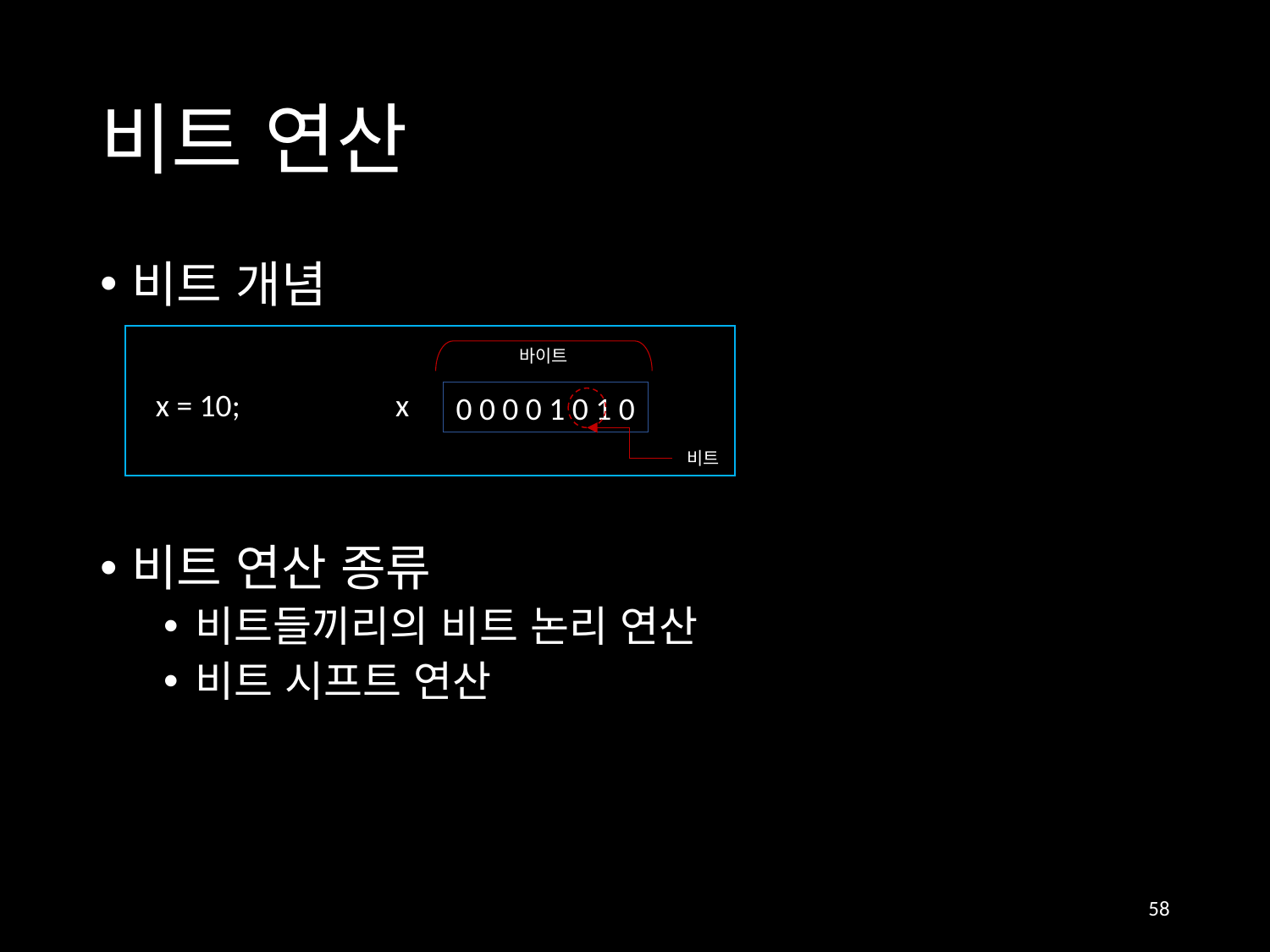

# 비트 연산
비트 개념

비트 연산 종류
비트들끼리의 비트 논리 연산
비트 시프트 연산

바이트
x = 10;
x
0 0 0 0 1 0 1 0

비트
58